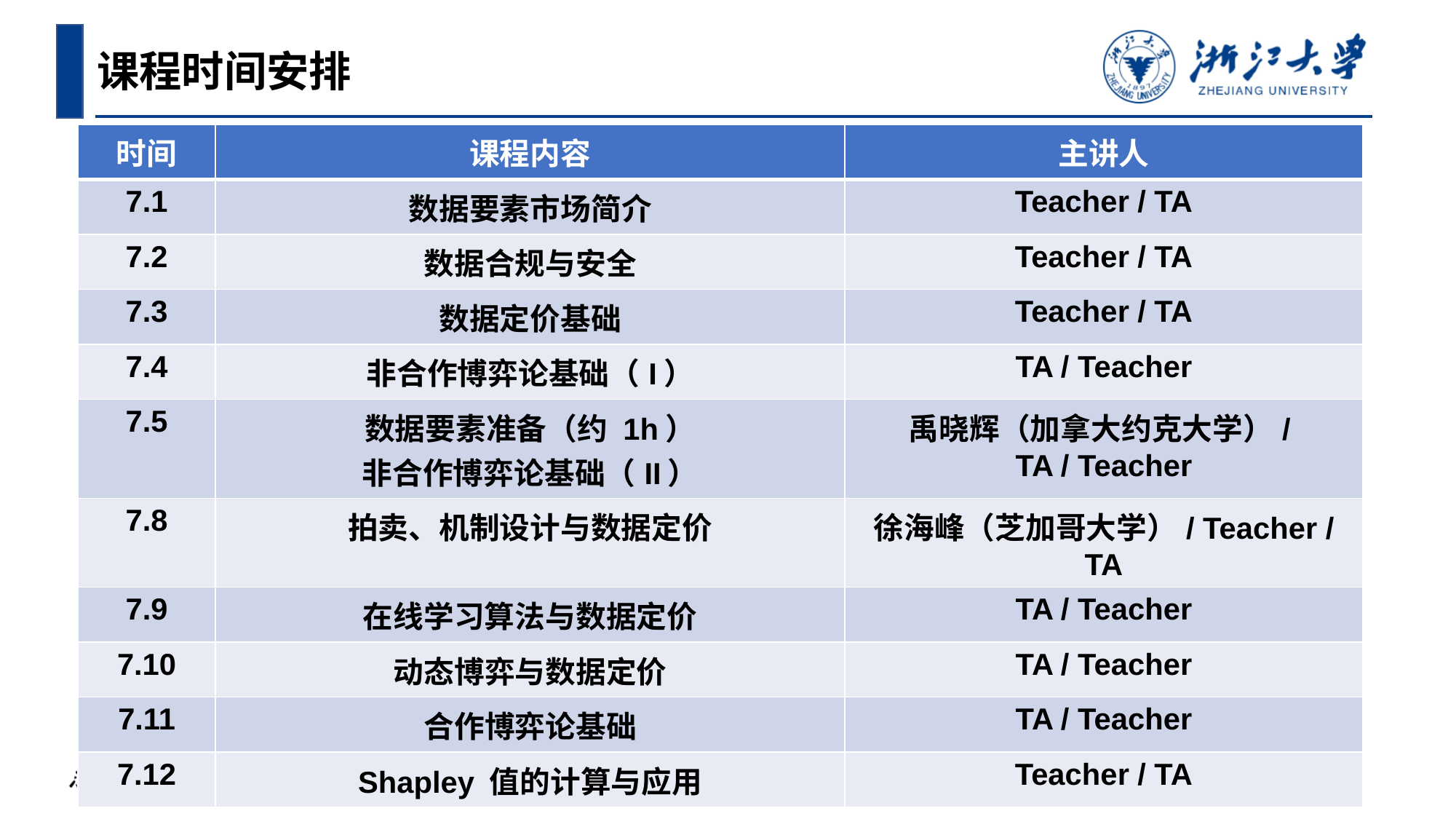

课程时间安排
| 时间 | 课程内容 | 主讲人 |
| --- | --- | --- |
| 7.1 | 数据要素市场简介 | Teacher / TA |
| 7.2 | 数据合规与安全 | Teacher / TA |
| 7.3 | 数据定价基础 | Teacher / TA |
| 7.4 | 非合作博弈论基础（I） | TA / Teacher |
| 7.5 | 数据要素准备（约 1h） 非合作博弈论基础（II） | 禹晓辉（加拿大约克大学）/ TA / Teacher |
| 7.8 | 拍卖、机制设计与数据定价 | 徐海峰（芝加哥大学）/ Teacher / TA |
| 7.9 | 在线学习算法与数据定价 | TA / Teacher |
| 7.10 | 动态博弈与数据定价 | TA / Teacher |
| 7.11 | 合作博弈论基础 | TA / Teacher |
| 7.12 | Shapley 值的计算与应用 | Teacher / TA |
9